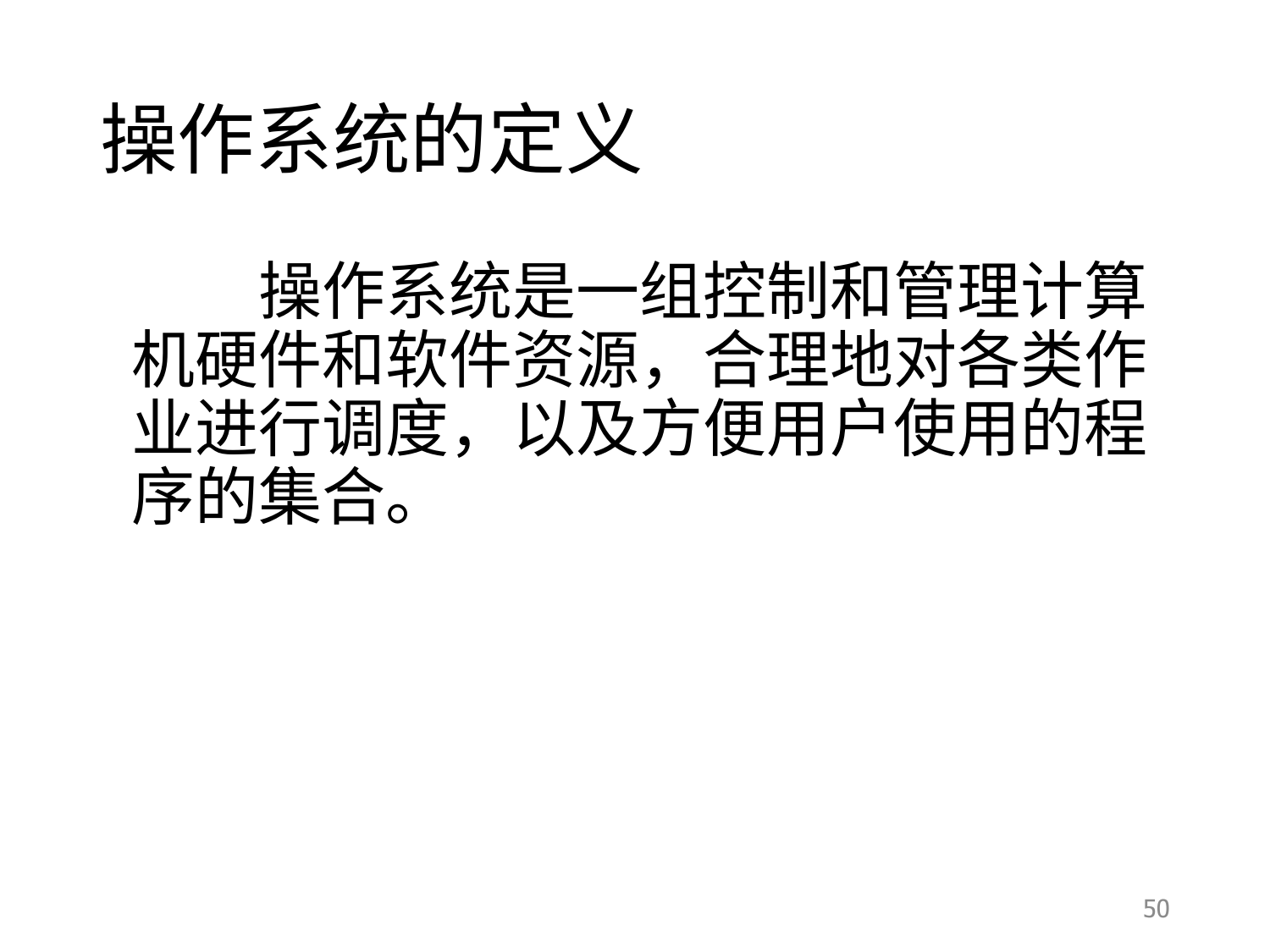

# 操作系统的定义
		操作系统是一组控制和管理计算机硬件和软件资源，合理地对各类作业进行调度，以及方便用户使用的程序的集合。
50